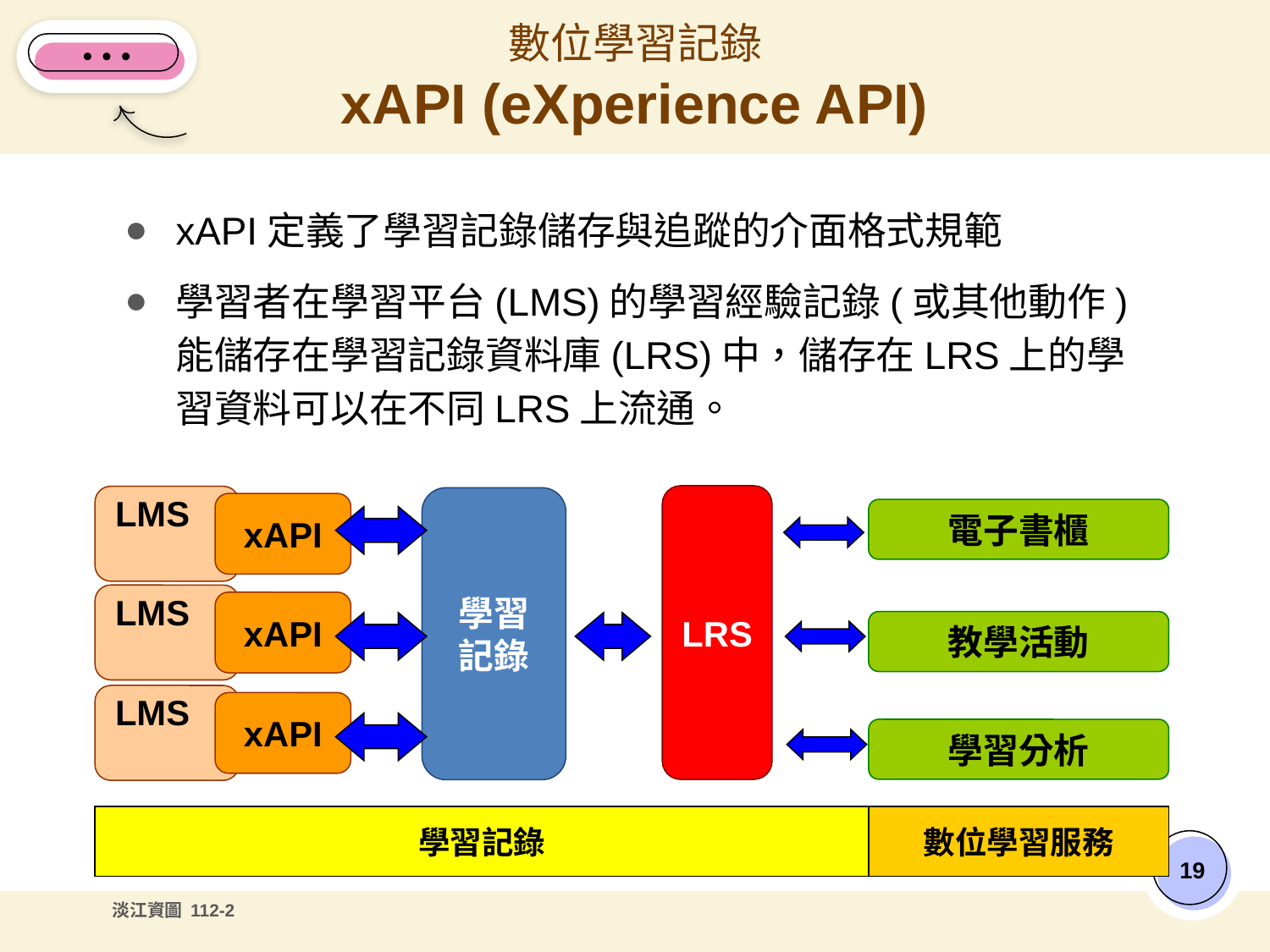

# 數位學習記錄
xAPI (eXperience API)
xAPI定義了學習記錄儲存與追蹤的介面格式規範
學習者在學習平台(LMS)的學習經驗記錄(或其他動作)能儲存在學習記錄資料庫(LRS)中，儲存在LRS上的學習資料可以在不同LRS上流通。
LRS
LMS
學習
記錄
xAPI
電子書櫃

LMS
xAPI
教學活動

LMS
xAPI

學習分析

學習記錄
數位學習服務
19